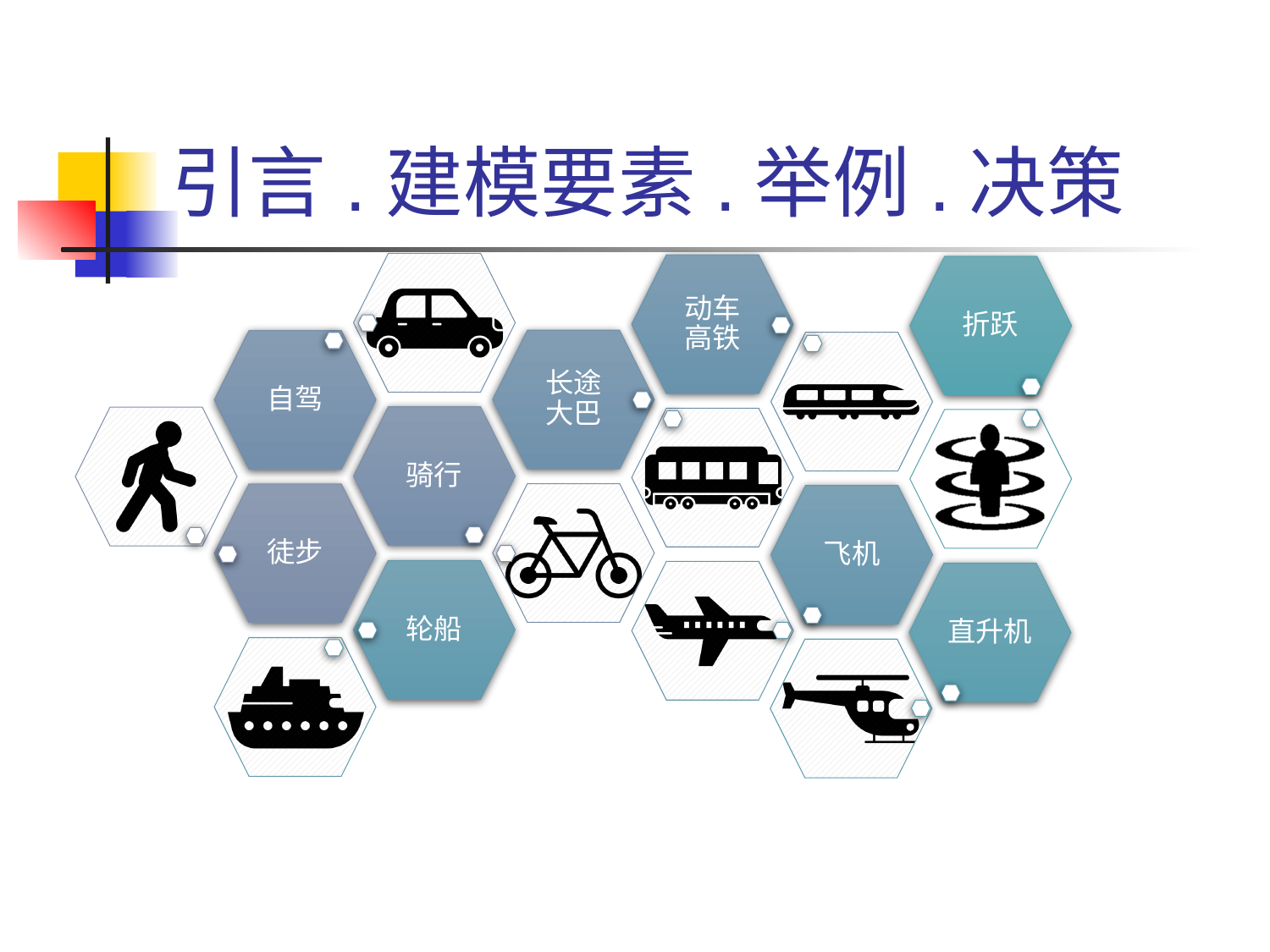

# 引言.建模要素.举例.决策
徒步
骑行
自驾
长途
大巴
动车
高铁
飞机
轮船
直升机
折跃